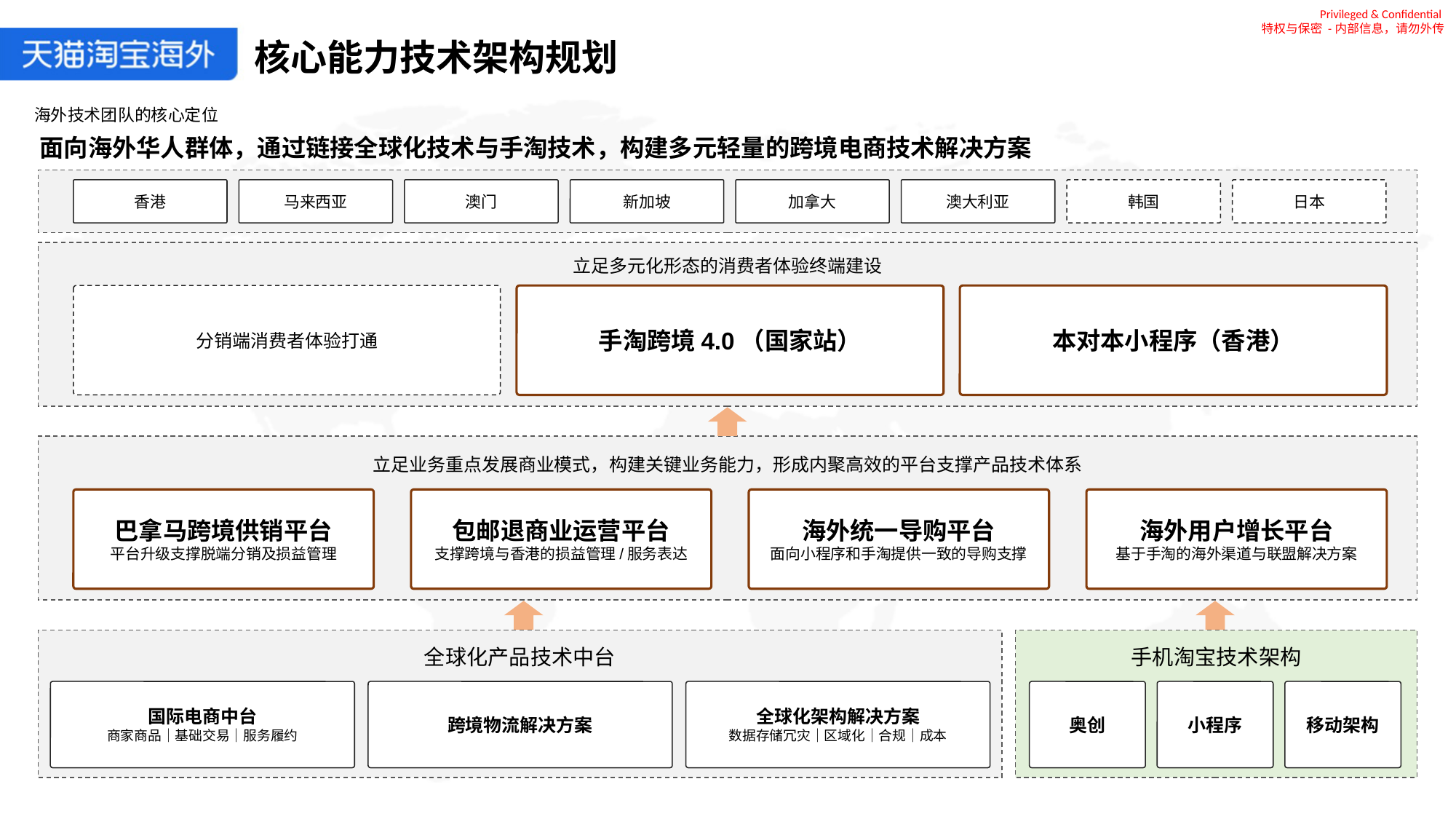

Privileged & Confidential
特权与保密 -内部信息，请勿外传
核心能力技术架构规划
海外技术团队的核心定位
面向海外华人群体，通过链接全球化技术与手淘技术，构建多元轻量的跨境电商技术解决方案

香港
马来西亚
澳门
新加坡
加拿大
澳大利亚
韩国
日本

立足多元化形态的消费者体验终端建设
分销端消费者体验打通
本对本小程序（香港）
手淘跨境4.0（国家站）

立足业务重点发展商业模式，构建关键业务能力，形成内聚高效的平台支撑产品技术体系
巴拿马跨境供销平台
平台升级支撑脱端分销及损益管理
包邮退商业运营平台
支撑跨境与香港的损益管理/服务表达
海外统一导购平台
面向小程序和手淘提供一致的导购支撑
海外用户增长平台
基于手淘的海外渠道与联盟解决方案

手机淘宝技术架构
全球化产品技术中台
移动架构
小程序
奥创
国际电商中台
商家商品｜基础交易｜服务履约
跨境物流解决方案
全球化架构解决方案
数据存储冗灾｜区域化｜合规｜成本